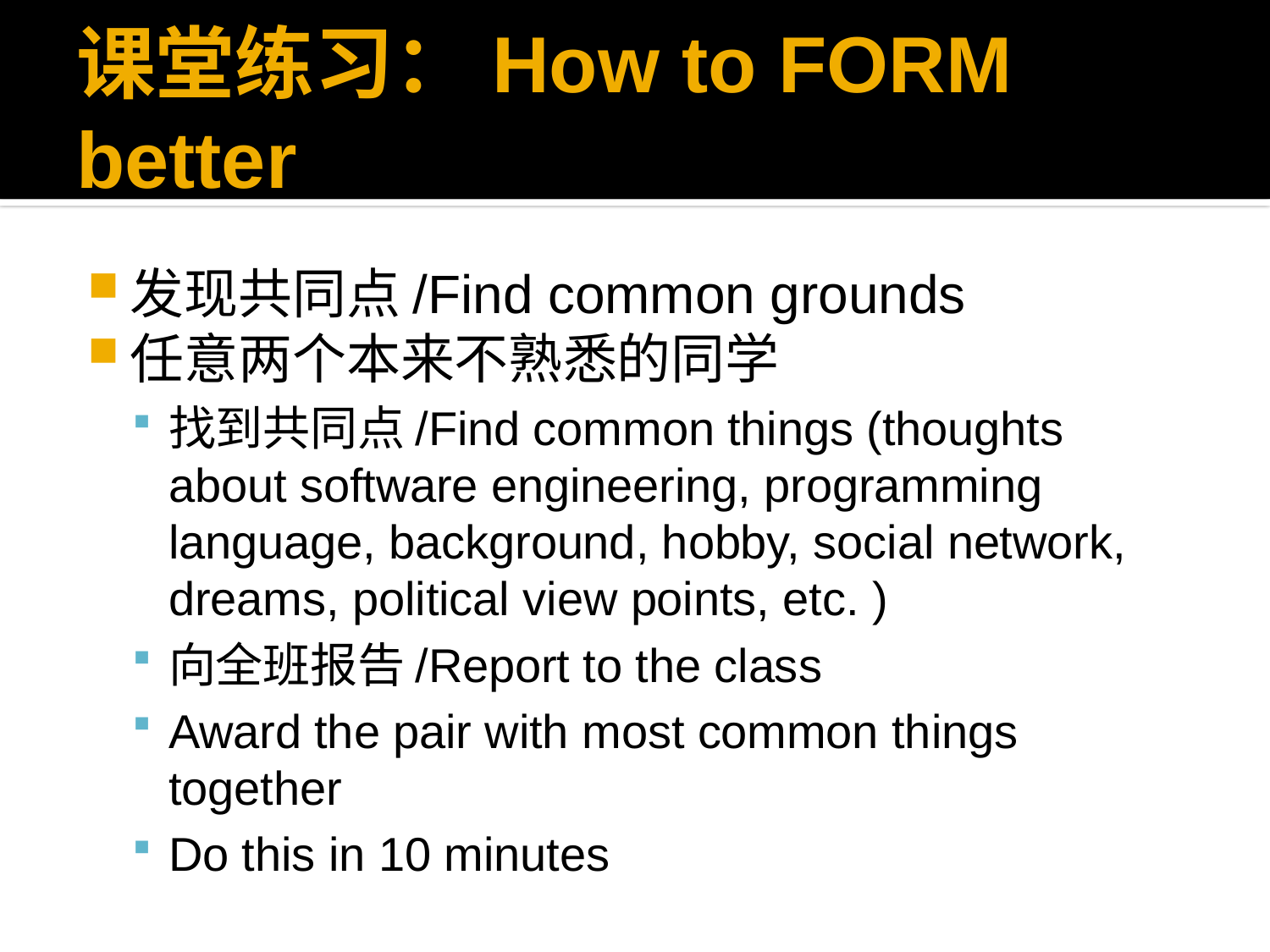

# 课堂练习：How to FORM better
发现共同点/Find common grounds
任意两个本来不熟悉的同学
找到共同点/Find common things (thoughts about software engineering, programming language, background, hobby, social network, dreams, political view points, etc. )
向全班报告/Report to the class
Award the pair with most common things together
Do this in 10 minutes